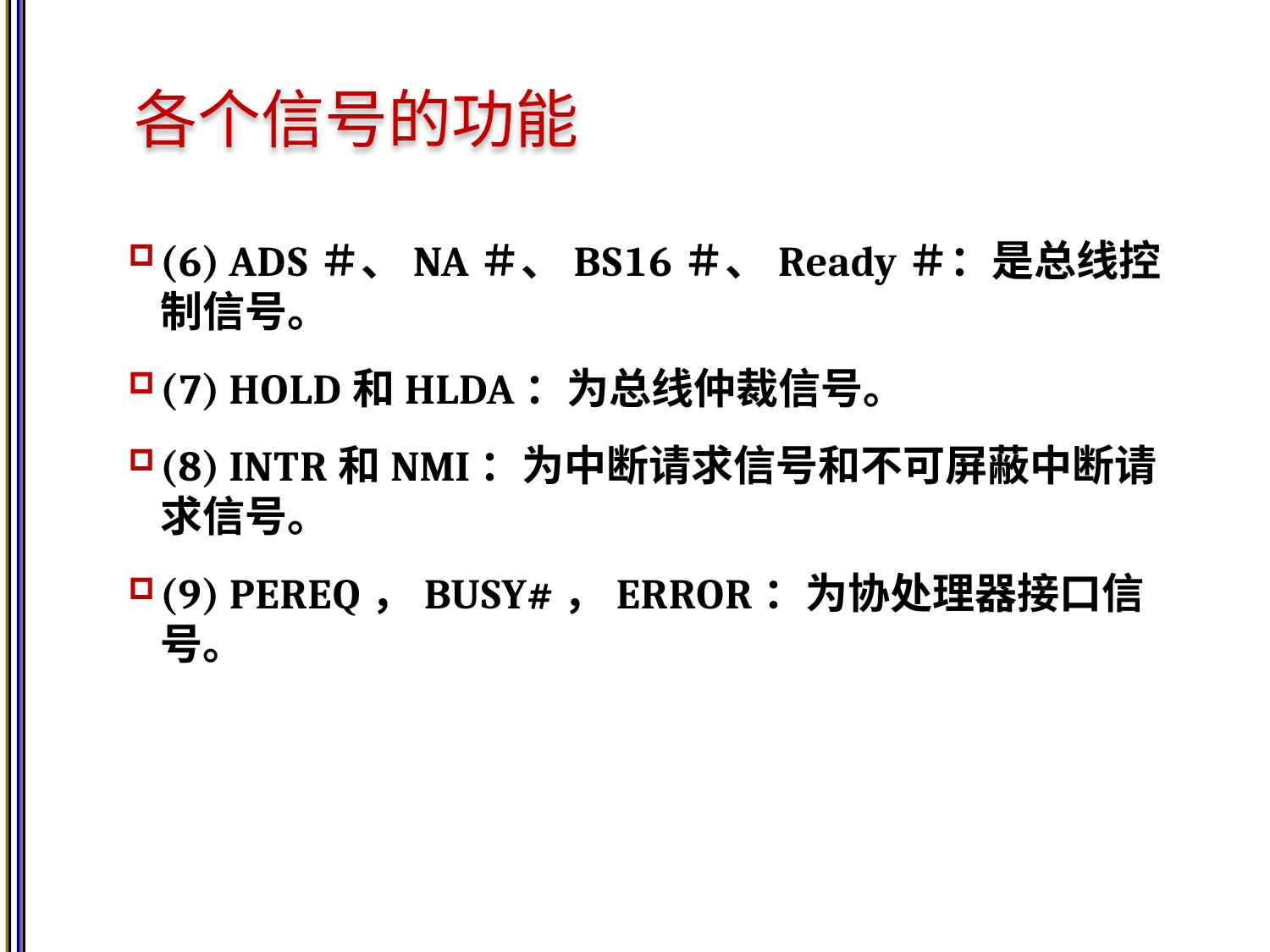

# 各个信号的功能
(6) ADS＃、NA＃、BS16＃、Ready＃：是总线控制信号。
(7) HOLD和HLDA：为总线仲裁信号。
(8) INTR和NMI：为中断请求信号和不可屏蔽中断请求信号。
(9) PEREQ，BUSY#，ERROR：为协处理器接口信号。
17